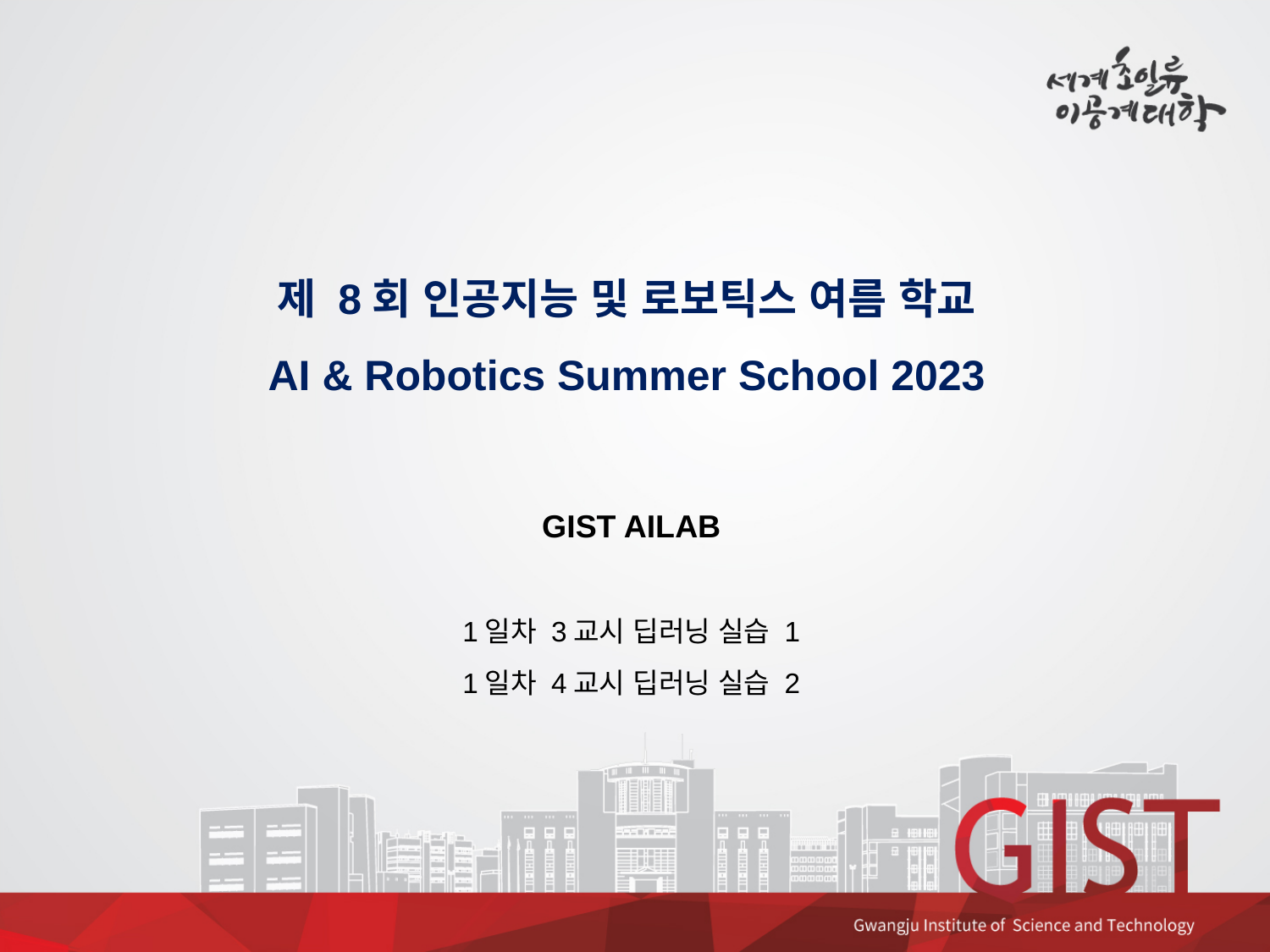

제 8회 인공지능 및 로보틱스 여름 학교
AI & Robotics Summer School 2023
GIST AILAB

1일차 3교시 딥러닝 실습 1
1일차 4교시 딥러닝 실습 2